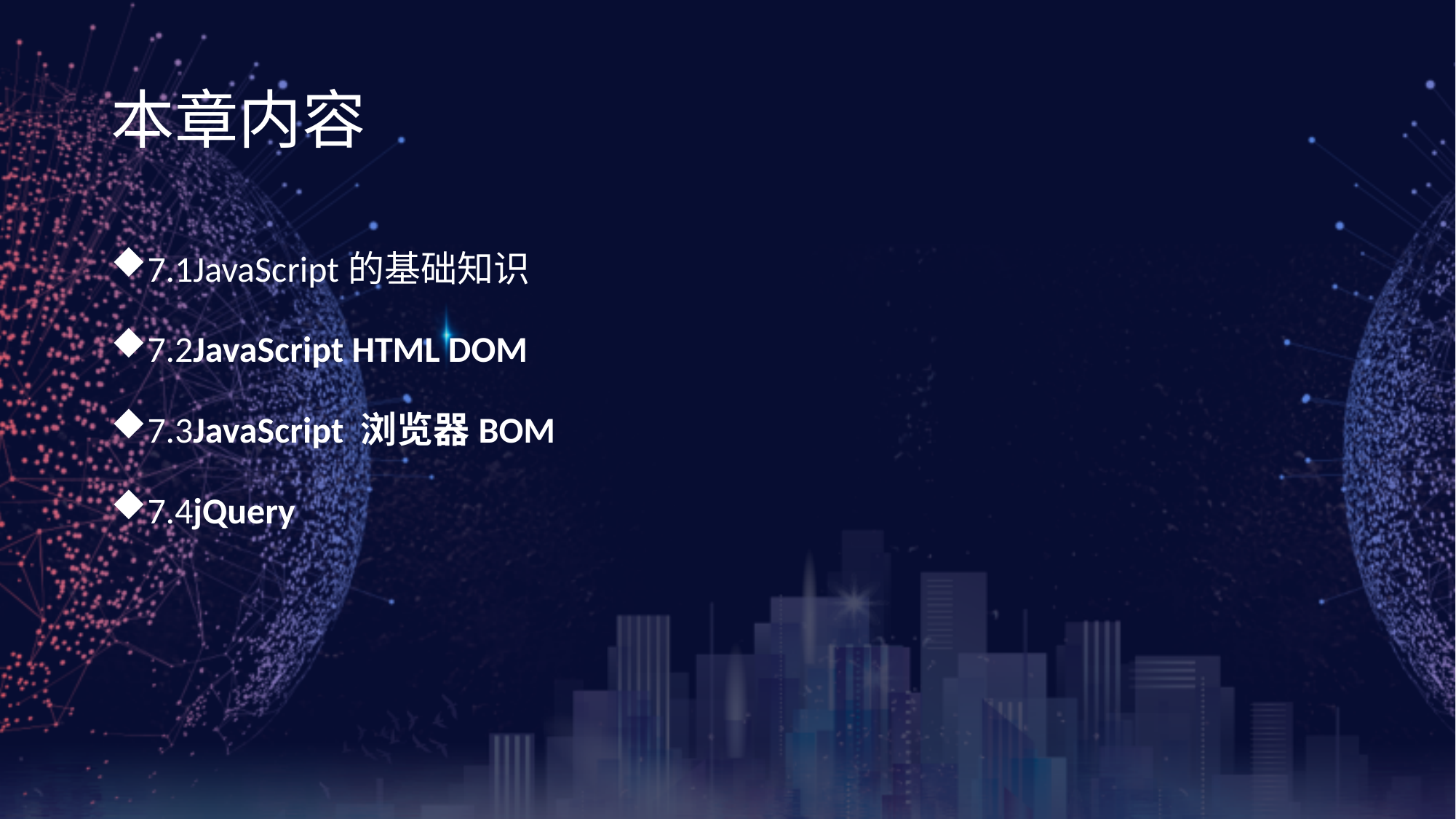

《网页设计与制作案例教程》（第3版）
# 本章内容
7.1JavaScript的基础知识
7.2JavaScript HTML DOM
7.3JavaScript 浏览器BOM
7.4jQuery